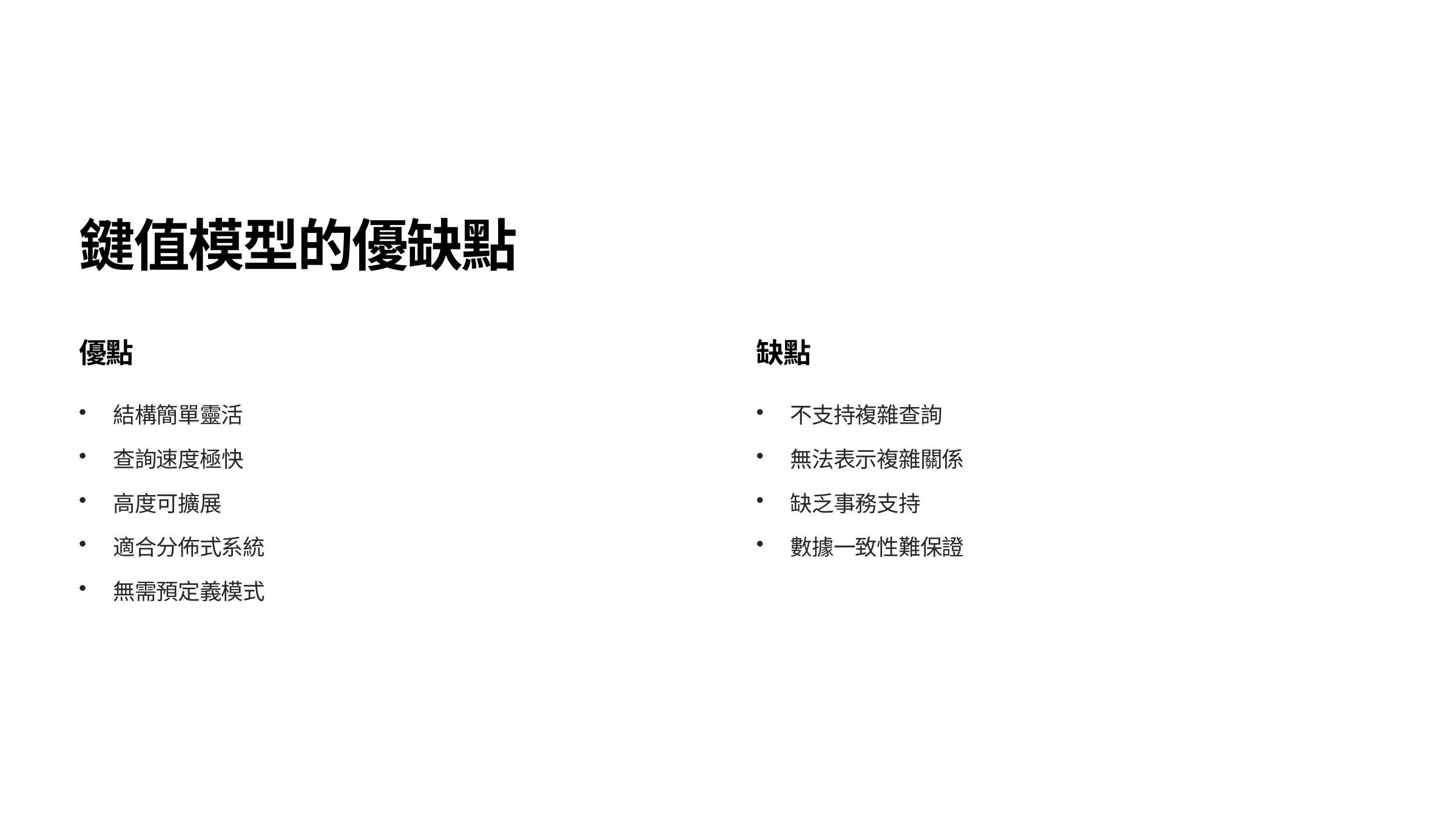

鍵值模型的優缺點
優點
缺點
結構簡單靈活
不支持複雜查詢
查詢速度極快
無法表示複雜關係
高度可擴展
缺乏事務支持
適合分佈式系統
數據一致性難保證
無需預定義模式